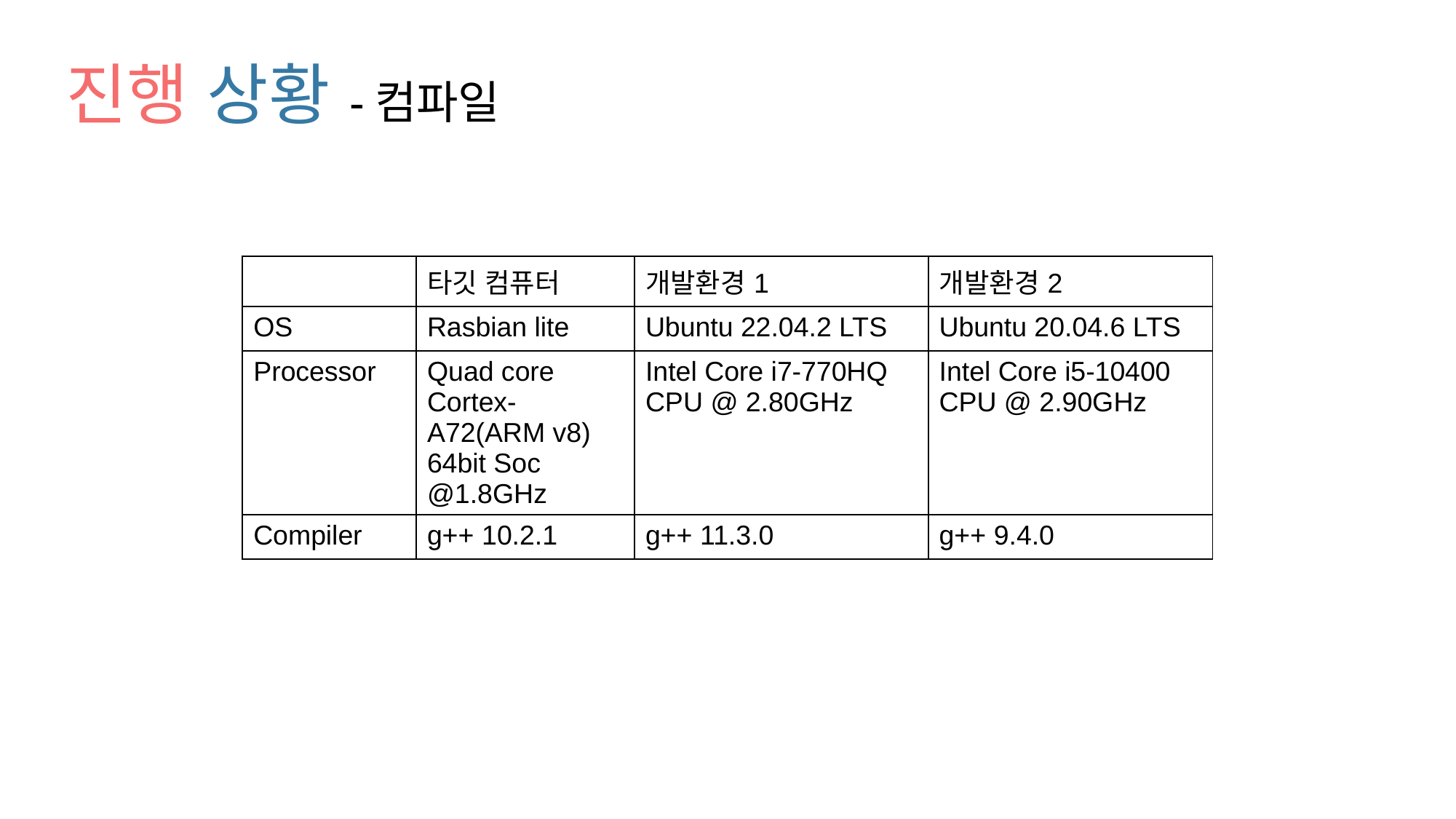

진행 상황-컴파일
|  | 타깃 컴퓨터 | 개발환경1 | 개발환경2 |
| --- | --- | --- | --- |
| OS | Rasbian lite | Ubuntu 22.04.2 LTS | Ubuntu 20.04.6 LTS |
| Processor | Quad core Cortex-A72(ARM v8) 64bit Soc @1.8GHz | Intel Core i7-770HQ CPU @ 2.80GHz | Intel Core i5-10400 CPU @ 2.90GHz |
| Compiler | g++ 10.2.1 | g++ 11.3.0 | g++ 9.4.0 |